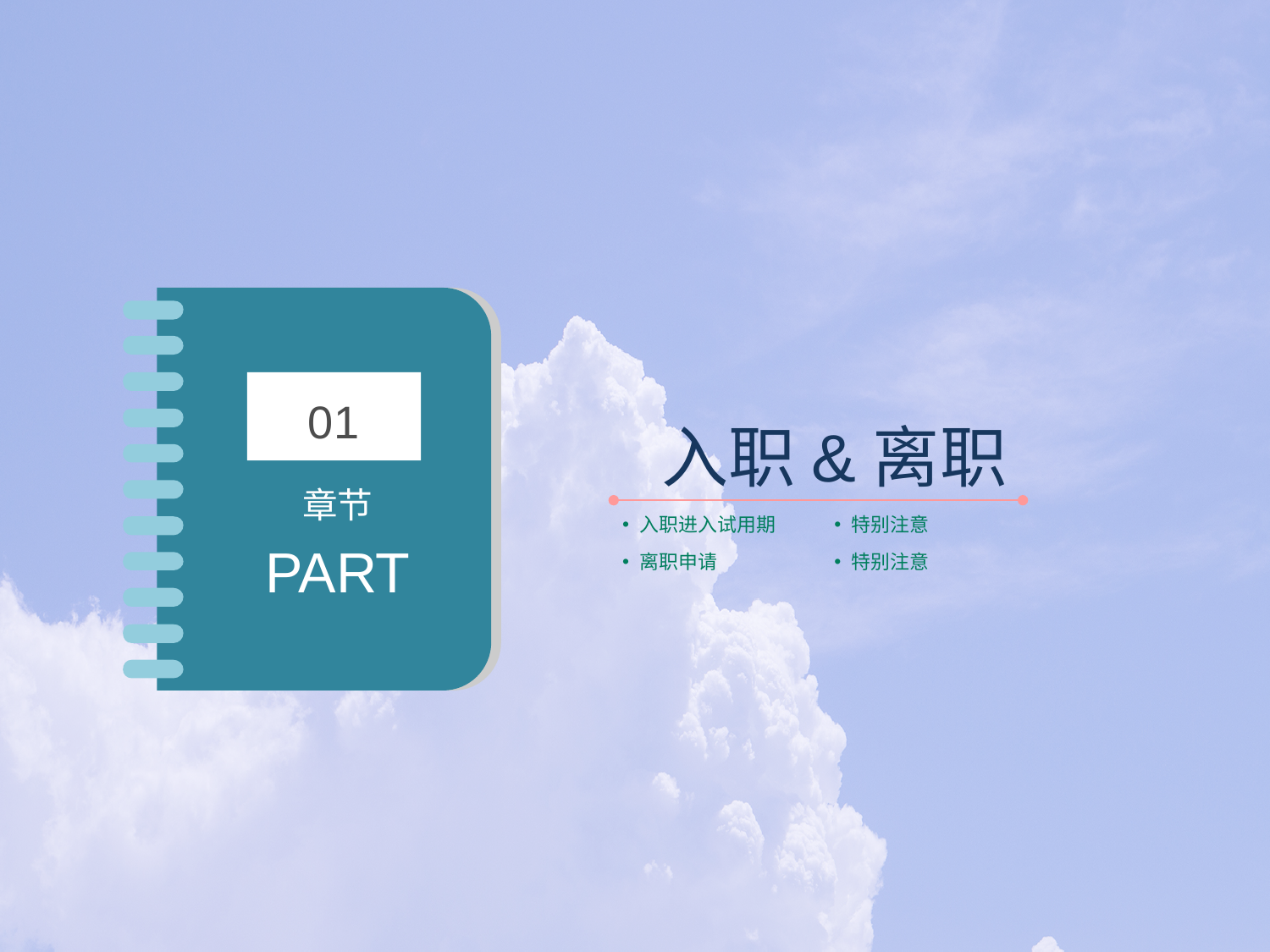

01
章节
PART
入职&离职
入职进入试用期
特别注意
离职申请
特别注意